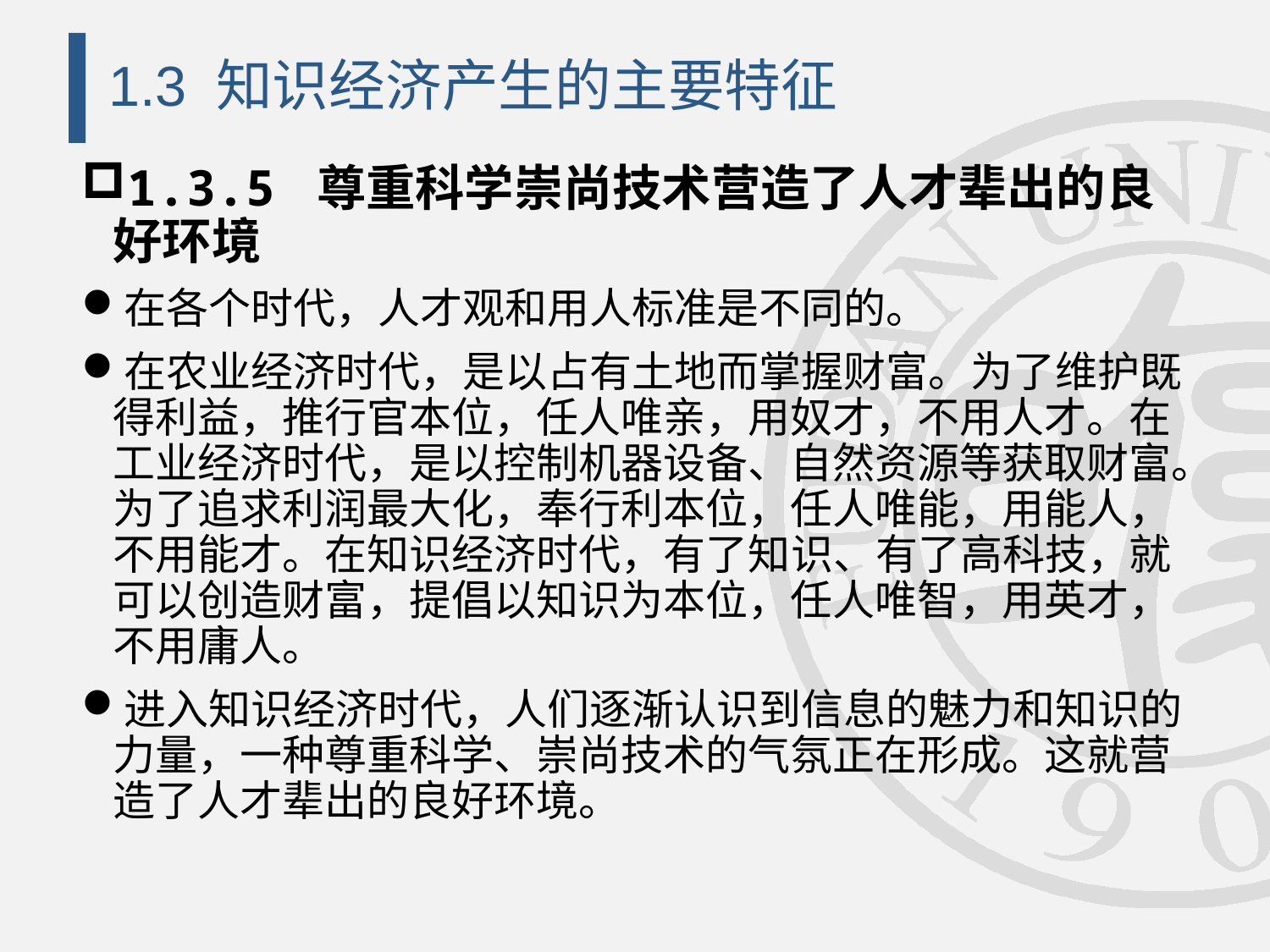

# 1.3 知识经济产生的主要特征
1.3.5 尊重科学崇尚技术营造了人才辈出的良好环境
在各个时代，人才观和用人标准是不同的。
在农业经济时代，是以占有土地而掌握财富。为了维护既得利益，推行官本位，任人唯亲，用奴才，不用人才。在工业经济时代，是以控制机器设备、自然资源等获取财富。为了追求利润最大化，奉行利本位，任人唯能，用能人，不用能才。在知识经济时代，有了知识、有了高科技，就可以创造财富，提倡以知识为本位，任人唯智，用英才，不用庸人。
进入知识经济时代，人们逐渐认识到信息的魅力和知识的力量，一种尊重科学、崇尚技术的气氛正在形成。这就营造了人才辈出的良好环境。